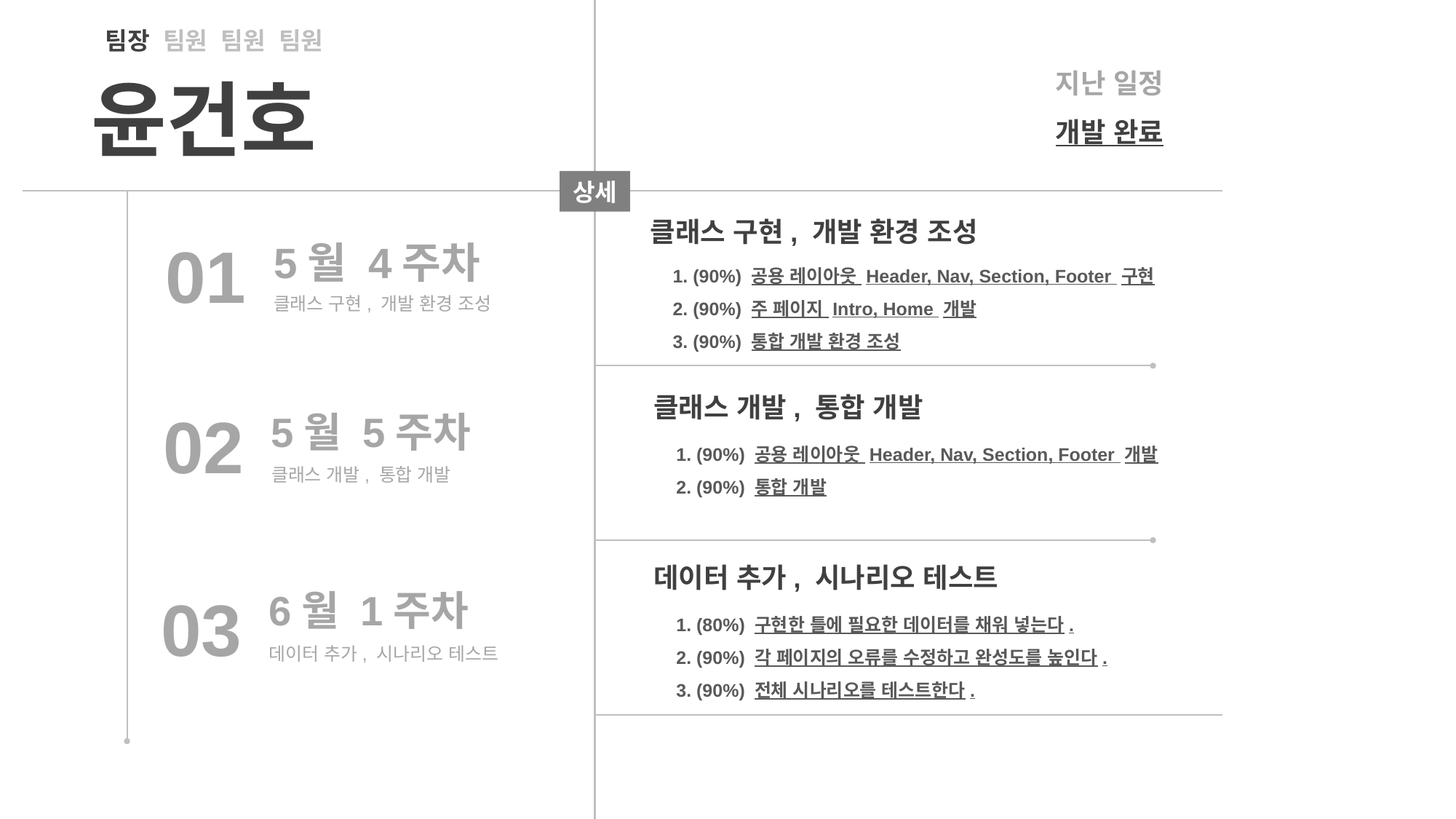

팀장  팀원  팀원  팀원
지난 일정
개발 완료
윤건호
상세
클래스 구현, 개발 환경 조성
01
5월 4주차
1. (90%) 공용 레이아웃 Header, Nav, Section, Footer 구현
2. (90%) 주 페이지 Intro, Home 개발
3. (90%) 통합 개발 환경 조성
클래스 구현, 개발 환경 조성
클래스 개발, 통합 개발
02
5월 5주차
1. (90%) 공용 레이아웃 Header, Nav, Section, Footer 개발
2. (90%) 통합 개발
클래스 개발, 통합 개발
데이터 추가, 시나리오 테스트
03
6월 1주차
1. (80%) 구현한 틀에 필요한 데이터를 채워 넣는다.
2. (90%) 각 페이지의 오류를 수정하고 완성도를 높인다.
3. (90%) 전체 시나리오를 테스트한다.
데이터 추가, 시나리오 테스트